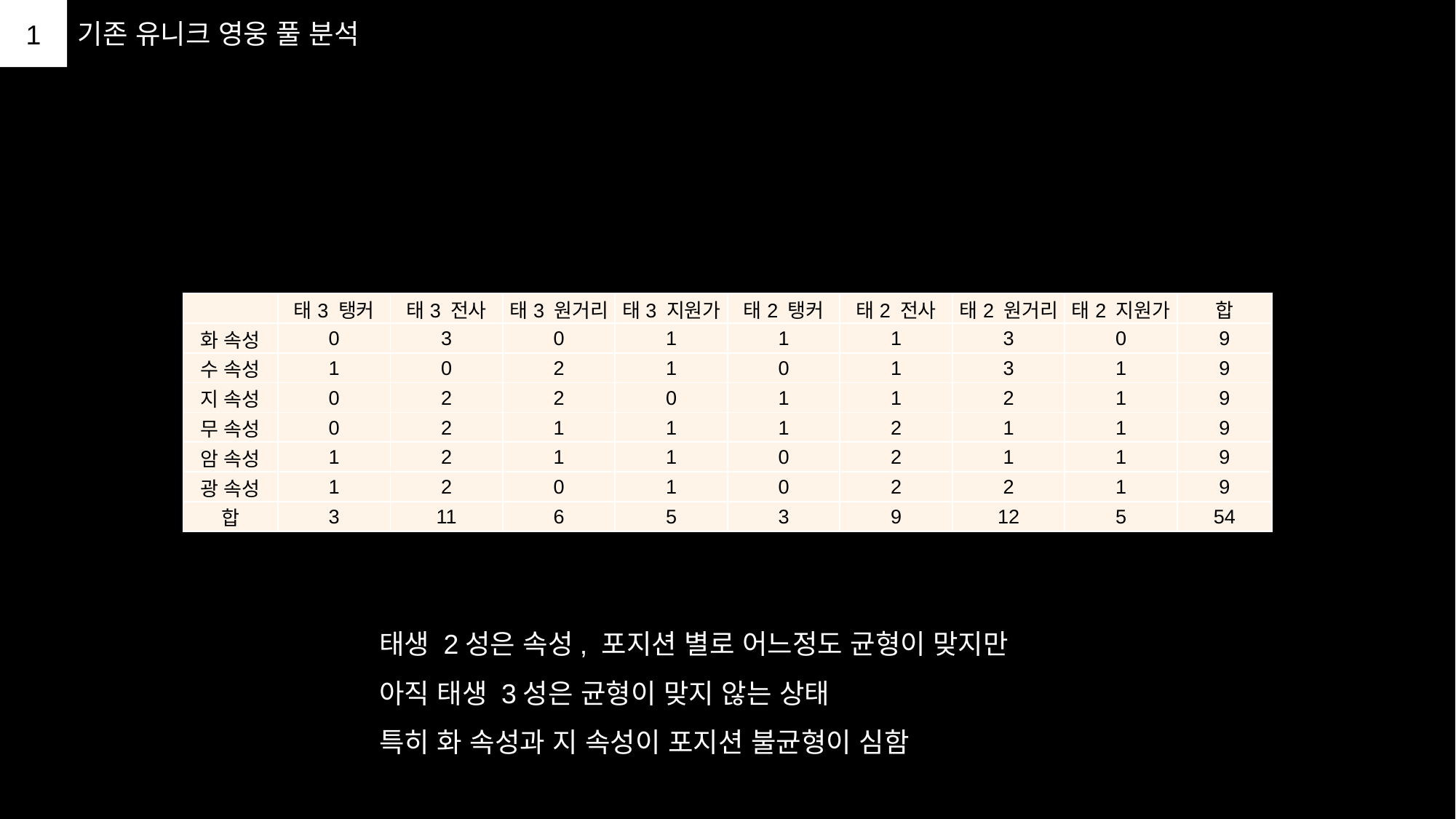

1
기존 유니크 영웅 풀 분석
|  | 태3 탱커 | 태3 전사 | 태3 원거리 | 태3 지원가 | 태2 탱커 | 태2 전사 | 태2 원거리 | 태2 지원가 | 합 |
| --- | --- | --- | --- | --- | --- | --- | --- | --- | --- |
| 화 속성 | 0 | 3 | 0 | 1 | 1 | 1 | 3 | 0 | 9 |
| 수 속성 | 1 | 0 | 2 | 1 | 0 | 1 | 3 | 1 | 9 |
| 지 속성 | 0 | 2 | 2 | 0 | 1 | 1 | 2 | 1 | 9 |
| 무 속성 | 0 | 2 | 1 | 1 | 1 | 2 | 1 | 1 | 9 |
| 암 속성 | 1 | 2 | 1 | 1 | 0 | 2 | 1 | 1 | 9 |
| 광 속성 | 1 | 2 | 0 | 1 | 0 | 2 | 2 | 1 | 9 |
| 합 | 3 | 11 | 6 | 5 | 3 | 9 | 12 | 5 | 54 |
태생 2성은 속성, 포지션 별로 어느정도 균형이 맞지만
아직 태생 3성은 균형이 맞지 않는 상태
특히 화 속성과 지 속성이 포지션 불균형이 심함